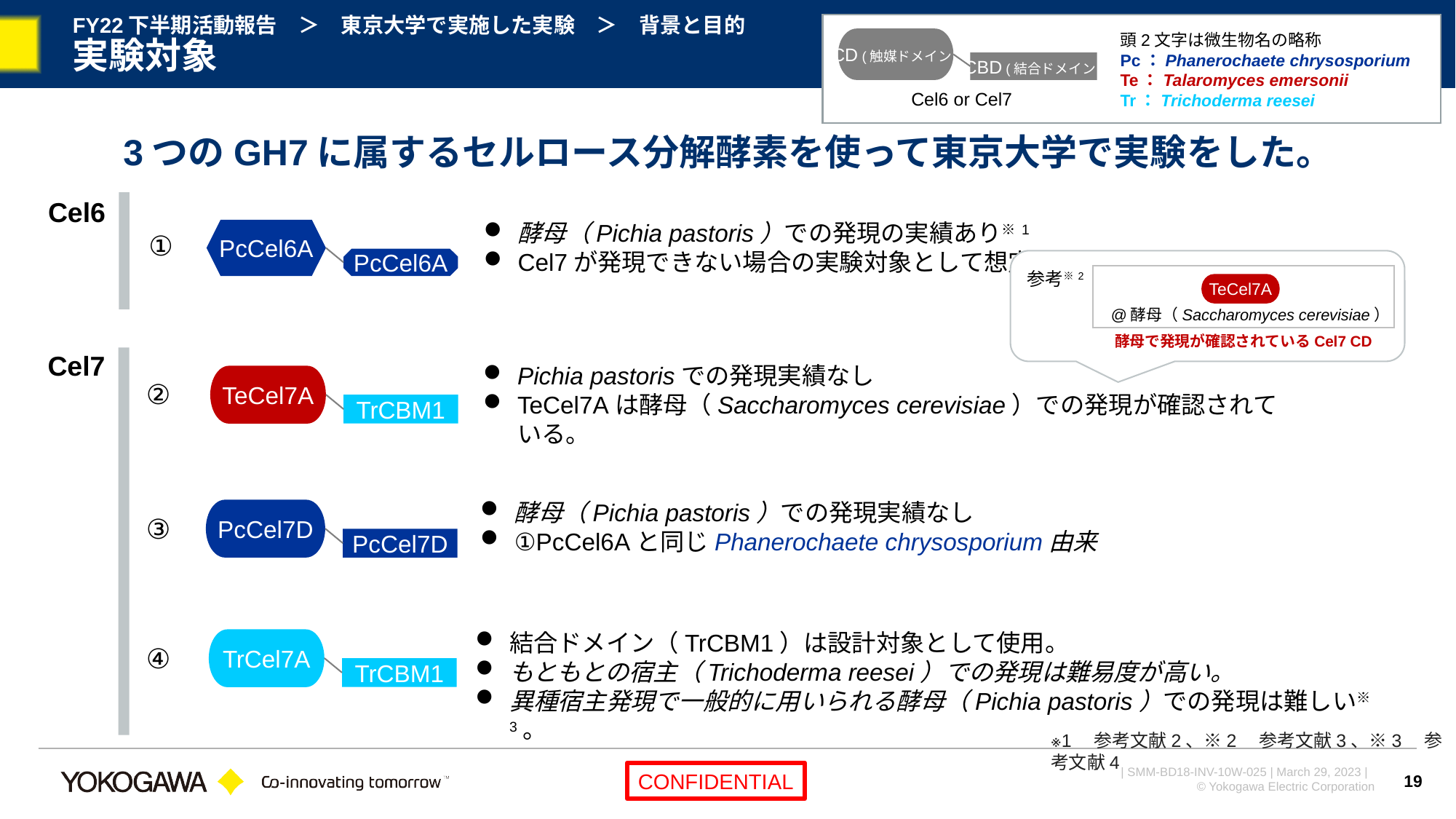

頭2文字は微生物名の略称
Pc：Phanerochaete chrysosporium
Te：Talaromyces emersonii
Tr：Trichoderma reesei
CD (触媒ドメイン)
CBD (結合ドメイン)
Cel6 or Cel7
# FY22下半期活動報告　＞　東京大学で実施した実験　＞　背景と目的 実験対象

3つのGH7に属するセルロース分解酵素を使って東京大学で実験をした。
Cel6

酵母（Pichia pastoris）での発現の実績あり※1
Cel7が発現できない場合の実験対象として想定
PcCel6A
PcCel6A
①

参考※2

@酵母（Saccharomyces cerevisiae）
TeCel7A
酵母で発現が確認されているCel7 CD
Cel7

Pichia pastorisでの発現実績なし
TeCel7Aは酵母（Saccharomyces cerevisiae）での発現が確認されている。
TeCel7A
TrCBM1
②
酵母（Pichia pastoris）での発現実績なし
①PcCel6Aと同じPhanerochaete chrysosporium由来
PcCel7D
PcCel7D
③

結合ドメイン（TrCBM1）は設計対象として使用。
もともとの宿主（Trichoderma reesei）での発現は難易度が高い。
異種宿主発現で一般的に用いられる酵母（Pichia pastoris）での発現は難しい※3。

TrCel7A
TrCBM1
④
※1　参考文献2、※2　参考文献3、※3　参考文献4
19